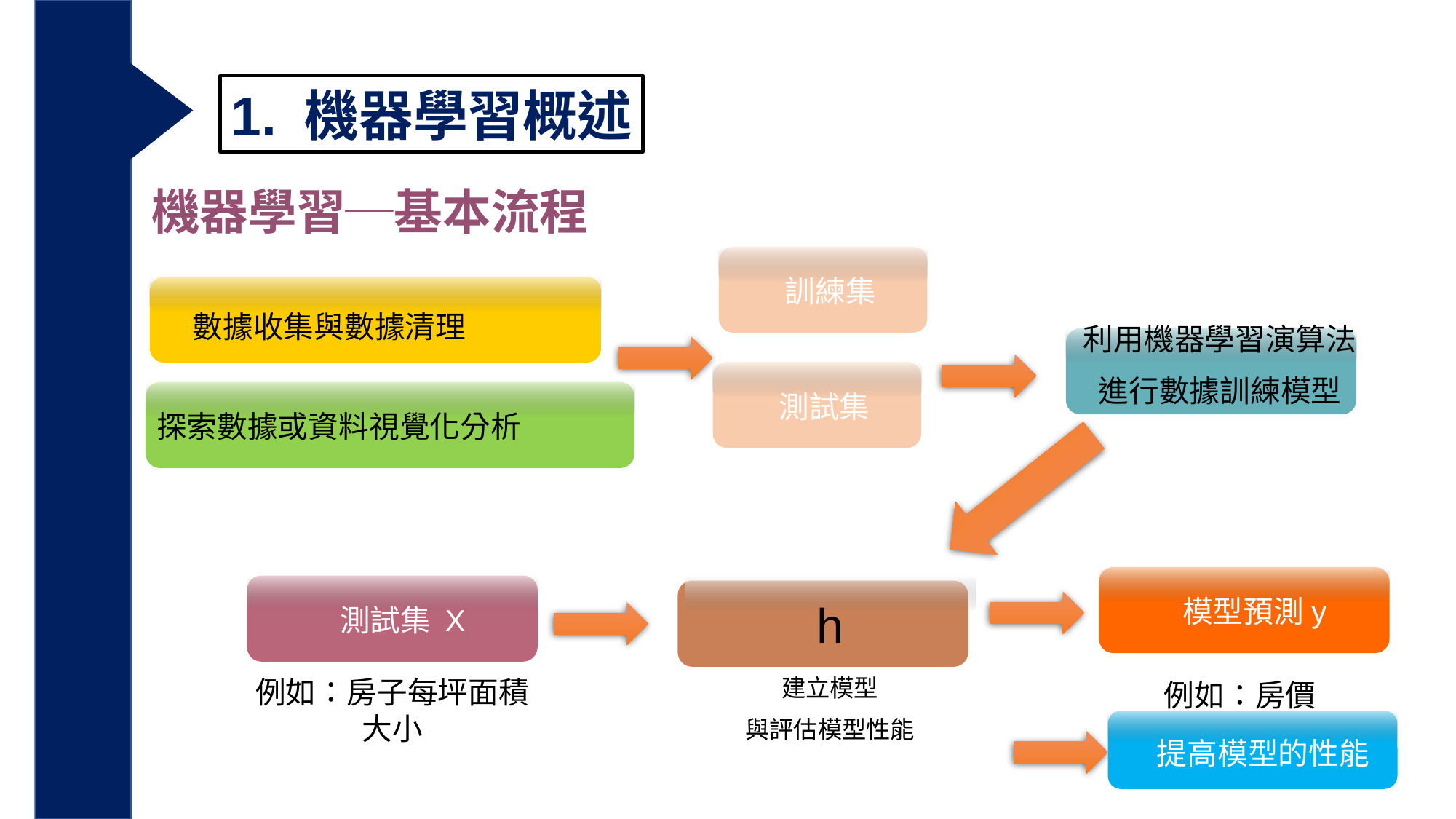

1. 機器學習概述
機器學習─基本流程

訓練集

數據收集與數據清理
利用機器學習演算法
進行數據訓練模型

測試集

探索數據或資料視覺化分析

模型預測y

測試集 X

h

例如：房子每坪面積大小
建立模型
與評估模型性能
例如：房價

提高模型的性能